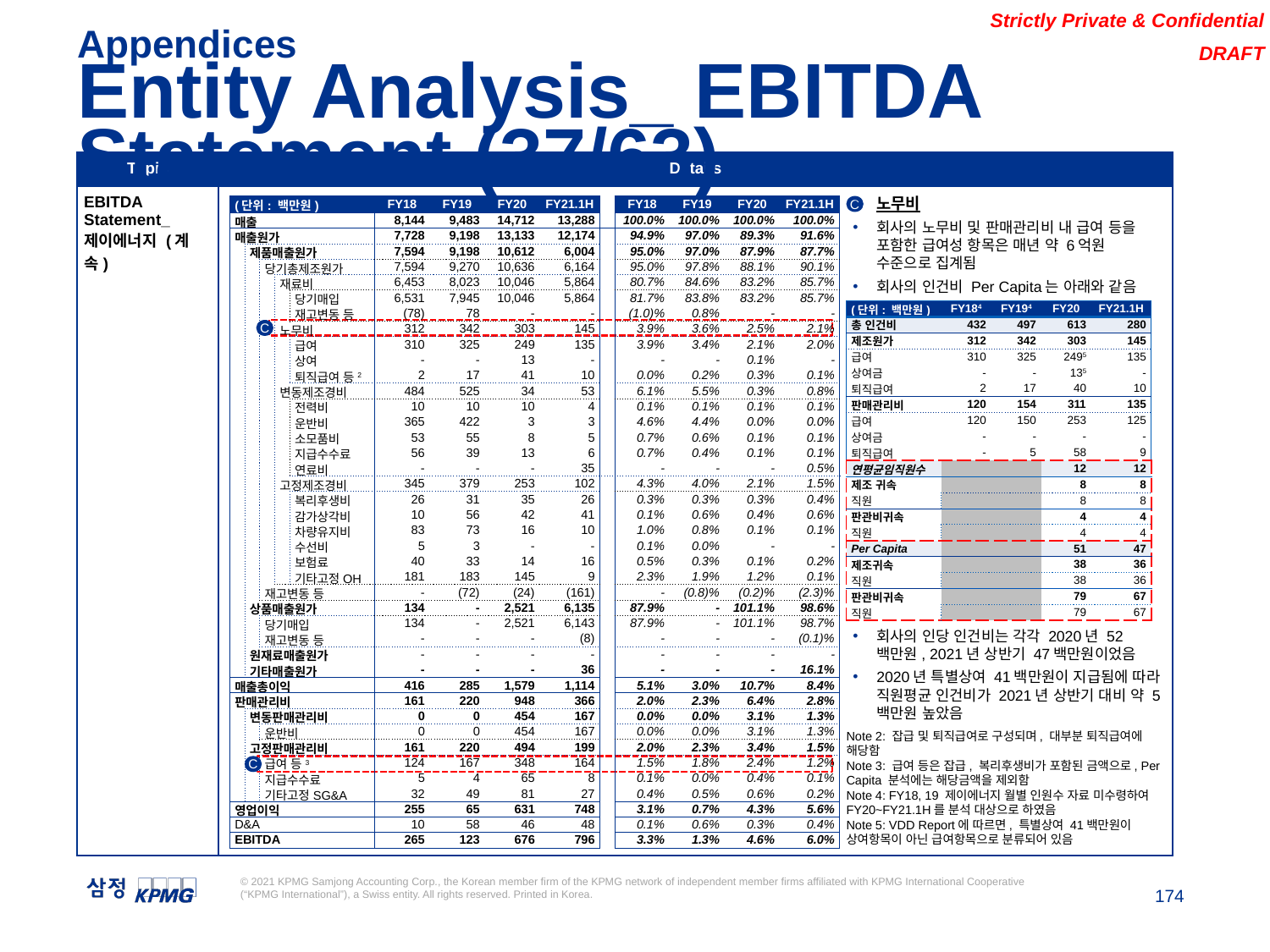

Appendices
Entity Analysis_ EBITDA Statement (37/63)
| Topic | Details |
| --- | --- |
| EBITDA Statement\_ 제이에너지 (계속) |  |
노무비
회사의 노무비 및 판매관리비 내 급여 등을 포함한 급여성 항목은 매년 약 6억원 수준으로 집계됨
회사의 인건비 Per Capita는 아래와 같음

회사의 인당 인건비는 각각 2020년 52백만원, 2021년 상반기 47백만원이었음
2020년 특별상여 41백만원이 지급됨에 따라 직원평균 인건비가 2021년 상반기 대비 약 5백만원 높았음

| (단위: 백만원) |  |  |  |  | FY18 | FY19 | FY20 | FY21.1H |  | FY18 | FY19 | FY20 | FY21.1H |
| --- | --- | --- | --- | --- | --- | --- | --- | --- | --- | --- | --- | --- | --- |
| 매출 |  |  |  |  | 8,144 | 9,483 | 14,712 | 13,288 |  | 100.0% | 100.0% | 100.0% | 100.0% |
| 매출원가 |  |  |  |  | 7,728 | 9,198 | 13,133 | 12,174 |  | 94.9% | 97.0% | 89.3% | 91.6% |
|  | 제품매출원가 |  |  |  | 7,594 | 9,198 | 10,612 | 6,004 |  | 95.0% | 97.0% | 87.9% | 87.7% |
|  |  | 당기총제조원가 |  |  | 7,594 | 9,270 | 10,636 | 6,164 |  | 95.0% | 97.8% | 88.1% | 90.1% |
|  |  |  | 재료비 |  | 6,453 | 8,023 | 10,046 | 5,864 |  | 80.7% | 84.6% | 83.2% | 85.7% |
|  |  |  |  | 당기매입 | 6,531 | 7,945 | 10,046 | 5,864 |  | 81.7% | 83.8% | 83.2% | 85.7% |
|  |  |  |  | 재고변동 등 | (78) | 78 | - | - |  | (1.0)% | 0.8% | - | - |
|  |  |  | 노무비 |  | 312 | 342 | 303 | 145 |  | 3.9% | 3.6% | 2.5% | 2.1% |
|  |  |  |  | 급여 | 310 | 325 | 249 | 135 |  | 3.9% | 3.4% | 2.1% | 2.0% |
|  |  |  |  | 상여 | - | - | 13 | - |  | - | - | 0.1% | - |
|  |  |  |  | 퇴직급여 등2 | 2 | 17 | 41 | 10 |  | 0.0% | 0.2% | 0.3% | 0.1% |
|  |  |  | 변동제조경비 |  | 484 | 525 | 34 | 53 |  | 6.1% | 5.5% | 0.3% | 0.8% |
|  |  |  |  | 전력비 | 10 | 10 | 10 | 4 |  | 0.1% | 0.1% | 0.1% | 0.1% |
|  |  |  |  | 운반비 | 365 | 422 | 3 | 3 |  | 4.6% | 4.4% | 0.0% | 0.0% |
|  |  |  |  | 소모품비 | 53 | 55 | 8 | 5 |  | 0.7% | 0.6% | 0.1% | 0.1% |
|  |  |  |  | 지급수수료 | 56 | 39 | 13 | 6 |  | 0.7% | 0.4% | 0.1% | 0.1% |
|  |  |  |  | 연료비 | - | - | - | 35 |  | - | - | - | 0.5% |
|  |  |  | 고정제조경비 |  | 345 | 379 | 253 | 102 |  | 4.3% | 4.0% | 2.1% | 1.5% |
|  |  |  |  | 복리후생비 | 26 | 31 | 35 | 26 |  | 0.3% | 0.3% | 0.3% | 0.4% |
|  |  |  |  | 감가상각비 | 10 | 56 | 42 | 41 |  | 0.1% | 0.6% | 0.4% | 0.6% |
|  |  |  |  | 차량유지비 | 83 | 73 | 16 | 10 |  | 1.0% | 0.8% | 0.1% | 0.1% |
|  |  |  |  | 수선비 | 5 | 3 | - | - |  | 0.1% | 0.0% | - | - |
|  |  |  |  | 보험료 | 40 | 33 | 14 | 16 |  | 0.5% | 0.3% | 0.1% | 0.2% |
|  |  |  |  | 기타고정OH | 181 | 183 | 145 | 9 |  | 2.3% | 1.9% | 1.2% | 0.1% |
|  |  | 재고변동 등 |  |  | - | (72) | (24) | (161) |  | - | (0.8)% | (0.2)% | (2.3)% |
|  | 상품매출원가 |  |  |  | 134 | - | 2,521 | 6,135 |  | 87.9% | - | 101.1% | 98.6% |
|  |  | 당기매입 |  |  | 134 | - | 2,521 | 6,143 |  | 87.9% | - | 101.1% | 98.7% |
|  |  | 재고변동 등 |  |  | - | - | - | (8) |  | - | - | - | (0.1)% |
|  | 원재료매출원가 |  |  |  | - | - | - | - |  | - | - | - | - |
|  | 기타매출원가 |  |  |  | - | - | - | 36 |  | - | - | - | 16.1% |
| 매출총이익 |  |  |  |  | 416 | 285 | 1,579 | 1,114 |  | 5.1% | 3.0% | 10.7% | 8.4% |
| 판매관리비 |  |  |  |  | 161 | 220 | 948 | 366 |  | 2.0% | 2.3% | 6.4% | 2.8% |
|  | 변동판매관리비 |  |  |  | 0 | 0 | 454 | 167 |  | 0.0% | 0.0% | 3.1% | 1.3% |
|  |  | 운반비 |  |  | 0 | 0 | 454 | 167 |  | 0.0% | 0.0% | 3.1% | 1.3% |
|  | 고정판매관리비 |  |  |  | 161 | 220 | 494 | 199 |  | 2.0% | 2.3% | 3.4% | 1.5% |
|  |  | 급여 등3 |  |  | 124 | 167 | 348 | 164 |  | 1.5% | 1.8% | 2.4% | 1.2% |
|  |  | 지급수수료 |  |  | 5 | 4 | 65 | 8 |  | 0.1% | 0.0% | 0.4% | 0.1% |
|  |  | 기타고정SG&A |  |  | 32 | 49 | 81 | 27 |  | 0.4% | 0.5% | 0.6% | 0.2% |
| 영업이익 |  |  |  |  | 255 | 65 | 631 | 748 |  | 3.1% | 0.7% | 4.3% | 5.6% |
| D&A |  |  |  |  | 10 | 58 | 46 | 48 |  | 0.1% | 0.6% | 0.3% | 0.4% |
| EBITDA |  |  |  |  | 265 | 123 | 676 | 796 |  | 3.3% | 1.3% | 4.6% | 6.0% |
C
| (단위: 백만원) | FY184 | FY194 | FY20 | FY21.1H |
| --- | --- | --- | --- | --- |
| 총 인건비 | 432 | 497 | 613 | 280 |
| 제조원가 | 312 | 342 | 303 | 145 |
| 급여 | 310 | 325 | 2495 | 135 |
| 상여금 | - | - | 135 | - |
| 퇴직급여 | 2 | 17 | 40 | 10 |
| 판매관리비 | 120 | 154 | 311 | 135 |
| 급여 | 120 | 150 | 253 | 125 |
| 상여금 | - | - | - | - |
| 퇴직급여 | - | 5 | 58 | 9 |
| 연평균임직원수 |  |  | 12 | 12 |
| 제조 귀속 |  |  | 8 | 8 |
| 직원 |  |  | 8 | 8 |
| 판관비귀속 |  |  | 4 | 4 |
| 직원 |  |  | 4 | 4 |
| Per Capita |  |  | 51 | 47 |
| 제조귀속 |  |  | 38 | 36 |
| 직원 |  |  | 38 | 36 |
| 판관비귀속 |  |  | 79 | 67 |
| 직원 |  |  | 79 | 67 |
C

Note 2: 잡급 및 퇴직급여로 구성되며, 대부분 퇴직급여에 해당함
Note 3: 급여 등은 잡급, 복리후생비가 포함된 금액으로, Per Capita 분석에는 해당금액을 제외함
Note 4: FY18, 19 제이에너지 월별 인원수 자료 미수령하여 FY20~FY21.1H를 분석 대상으로 하였음
Note 5: VDD Report에 따르면, 특별상여 41백만원이 상여항목이 아닌 급여항목으로 분류되어 있음
C